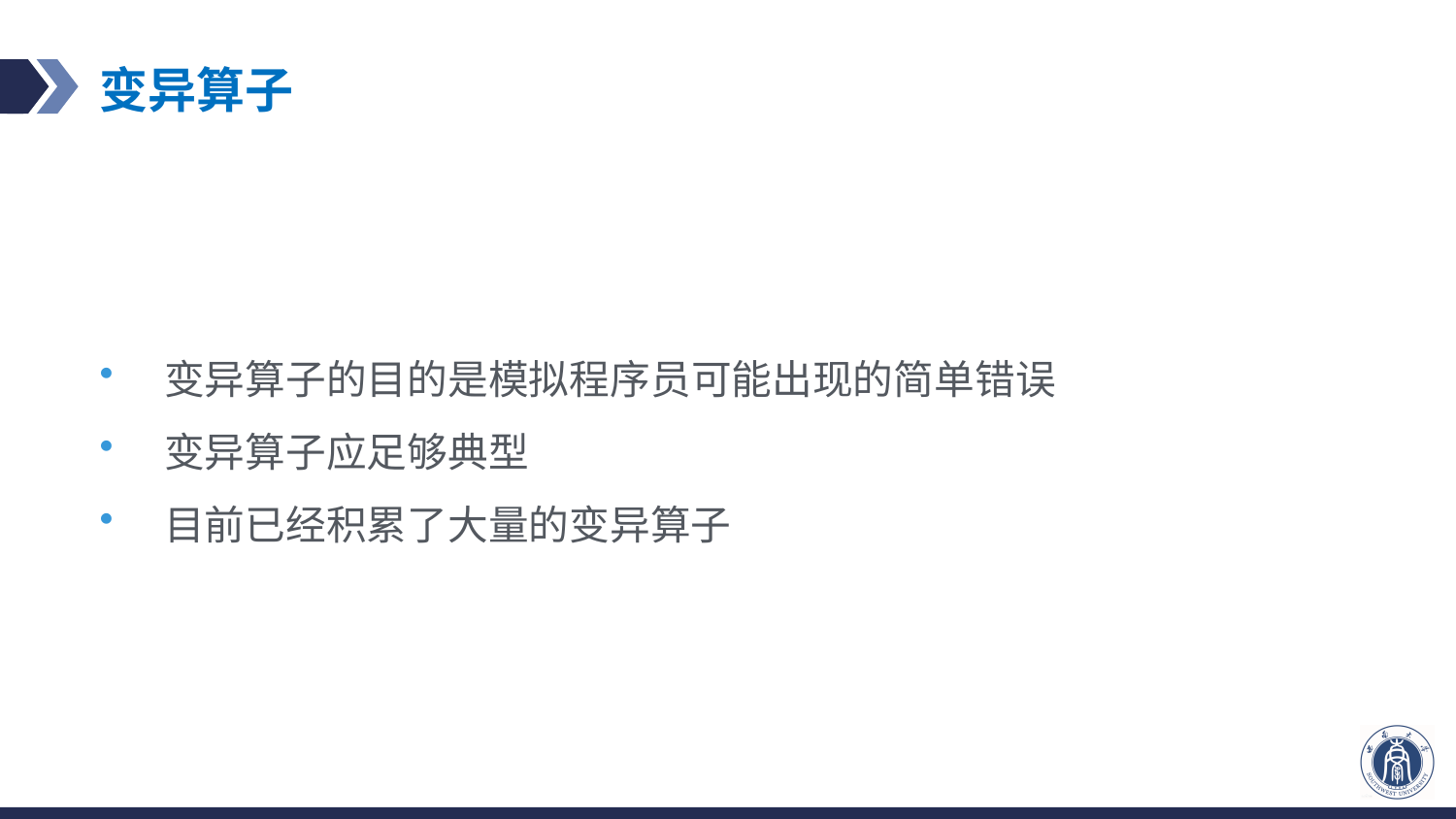

# 变异算子
变异算子的目的是模拟程序员可能出现的简单错误
变异算子应足够典型
目前已经积累了大量的变异算子